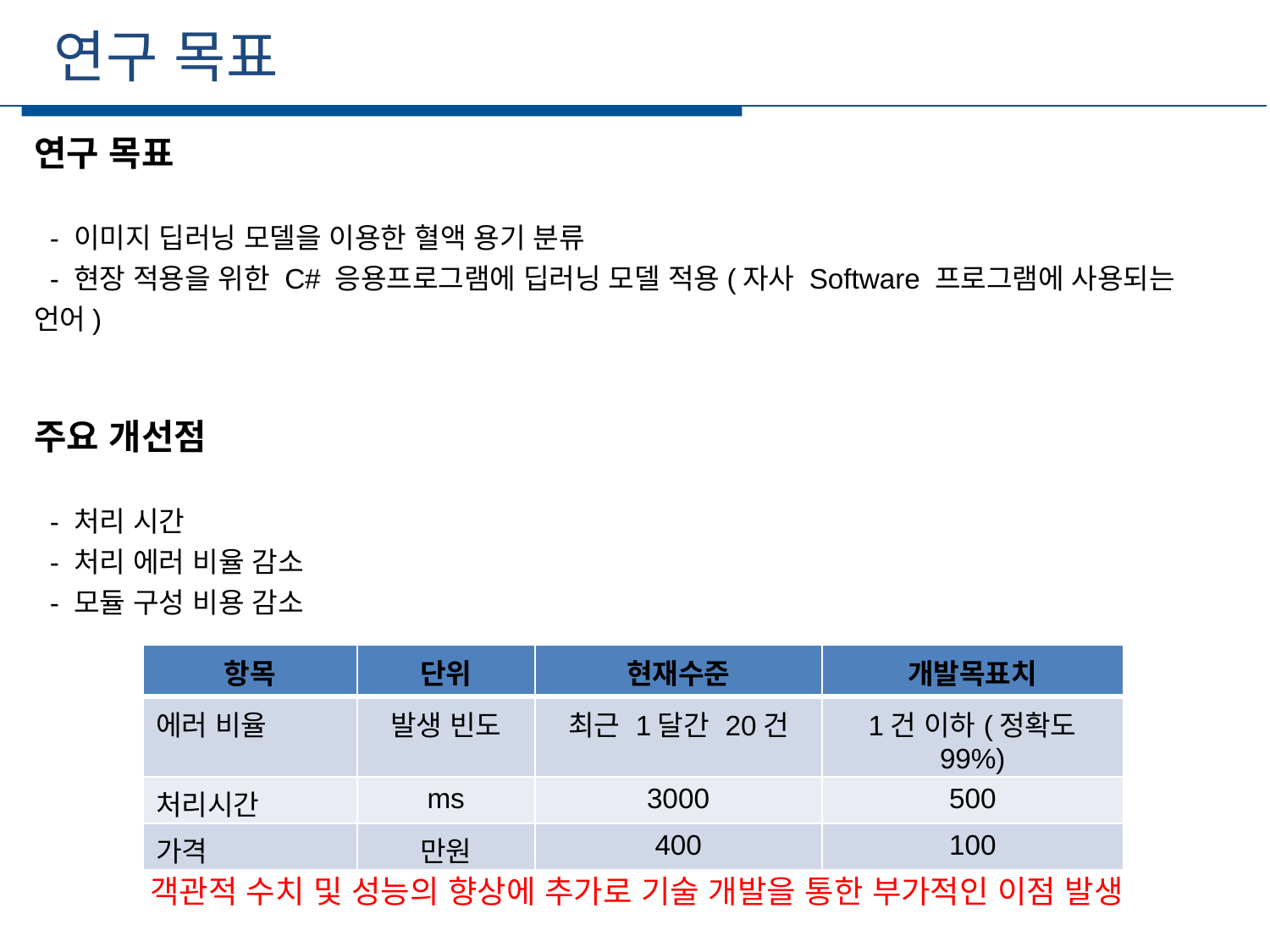

연구 목표
세부일정

연구 목표

  - 이미지 딥러닝 모델을 이용한 혈액 용기 분류
  - 현장 적용을 위한 C# 응용프로그램에 딥러닝 모델 적용(자사 Software 프로그램에 사용되는 언어)

주요 개선점

  - 처리 시간
  - 처리 에러 비율 감소
  - 모듈 구성 비용 감소
| 항목 | 단위 | 현재수준 | 개발목표치 |
| --- | --- | --- | --- |
| 에러 비율 | 발생 빈도 | 최근 1달간 20건 | 1건 이하(정확도 99%) |
| 처리시간 | ms | 3000 | 500 |
| 가격 | 만원 | 400 | 100 |
객관적 수치 및 성능의 향상에 추가로 기술 개발을 통한 부가적인 이점 발생